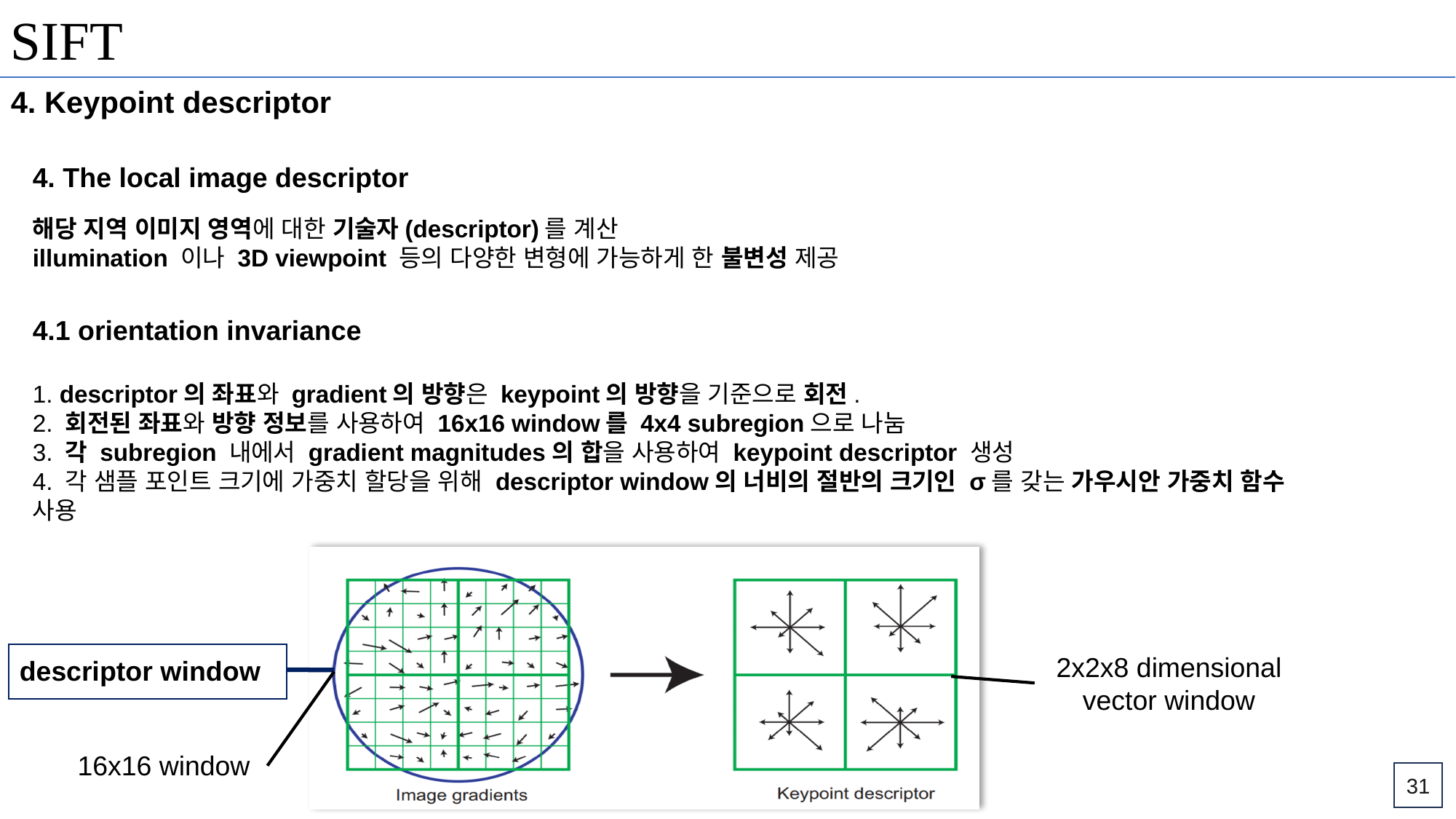

SIFT
4. Keypoint descriptor
4. The local image descriptor
해당 지역 이미지 영역에 대한 기술자(descriptor)를 계산
illumination 이나 3D viewpoint 등의 다양한 변형에 가능하게 한 불변성 제공
4.1 orientation invariance

1. descriptor의 좌표와 gradient의 방향은 keypoint의 방향을 기준으로 회전.
2. 회전된 좌표와 방향 정보를 사용하여 16x16 window를 4x4 subregion으로 나눔
3. 각 subregion 내에서 gradient magnitudes의 합을 사용하여 keypoint descriptor 생성
4. 각 샘플 포인트 크기에 가중치 할당을 위해 descriptor window의 너비의 절반의 크기인 σ를 갖는 가우시안 가중치 함수 사용

2x2x8 dimensional vector window
descriptor window
16x16 window
31